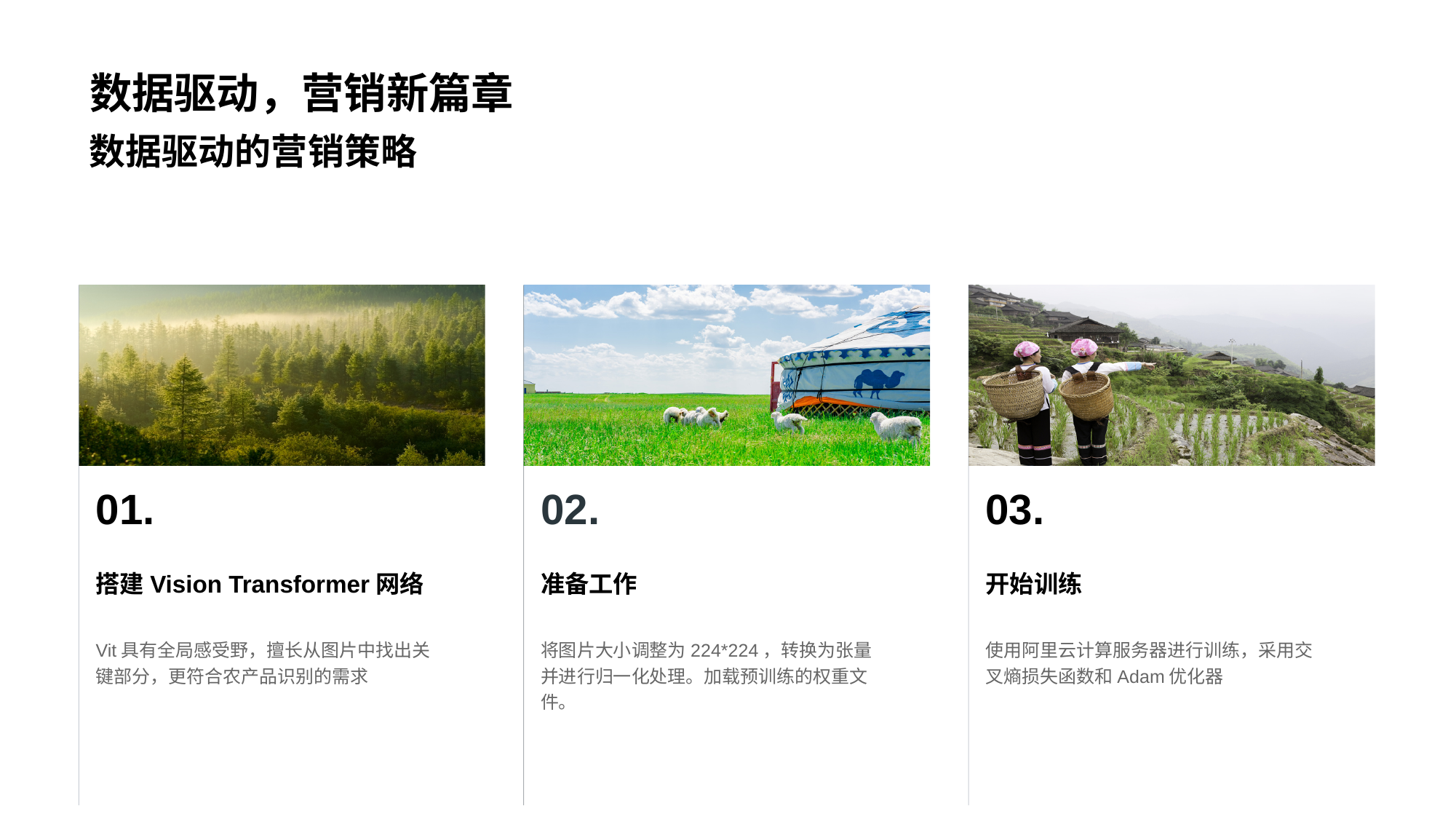

# 数据驱动，营销新篇章
数据驱动的营销策略

01.
搭建Vision Transformer网络
Vit具有全局感受野，擅长从图片中找出关键部分，更符合农产品识别的需求

02.
准备工作
将图片大小调整为224*224，转换为张量并进行归一化处理。加载预训练的权重文件。

03.
开始训练
使用阿里云计算服务器进行训练，采用交叉熵损失函数和Adam优化器